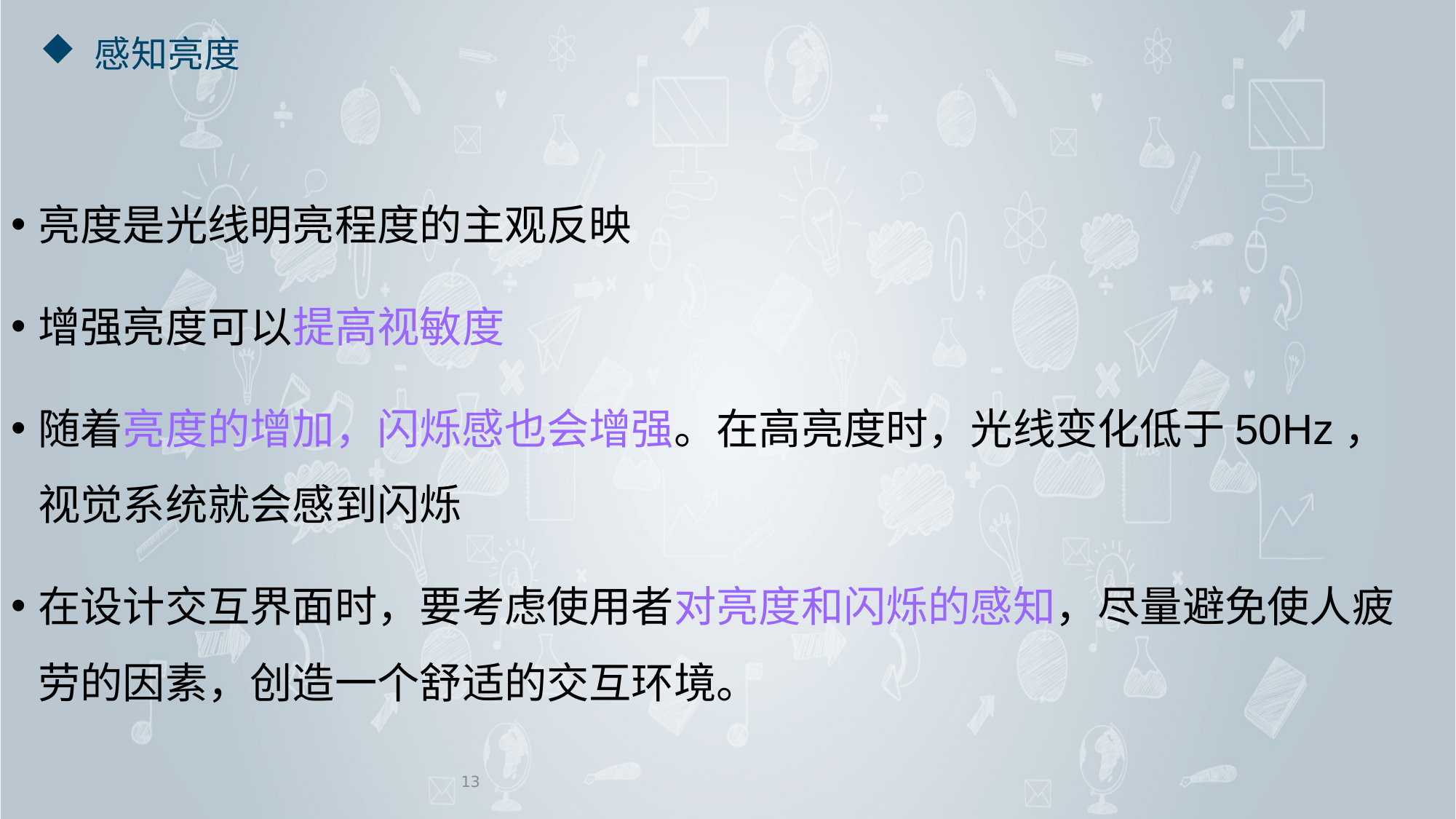

# 感知亮度

亮度是光线明亮程度的主观反映
增强亮度可以提高视敏度
随着亮度的增加，闪烁感也会增强。在高亮度时，光线变化低于50Hz，视觉系统就会感到闪烁
在设计交互界面时，要考虑使用者对亮度和闪烁的感知，尽量避免使人疲劳的因素，创造一个舒适的交互环境。
13